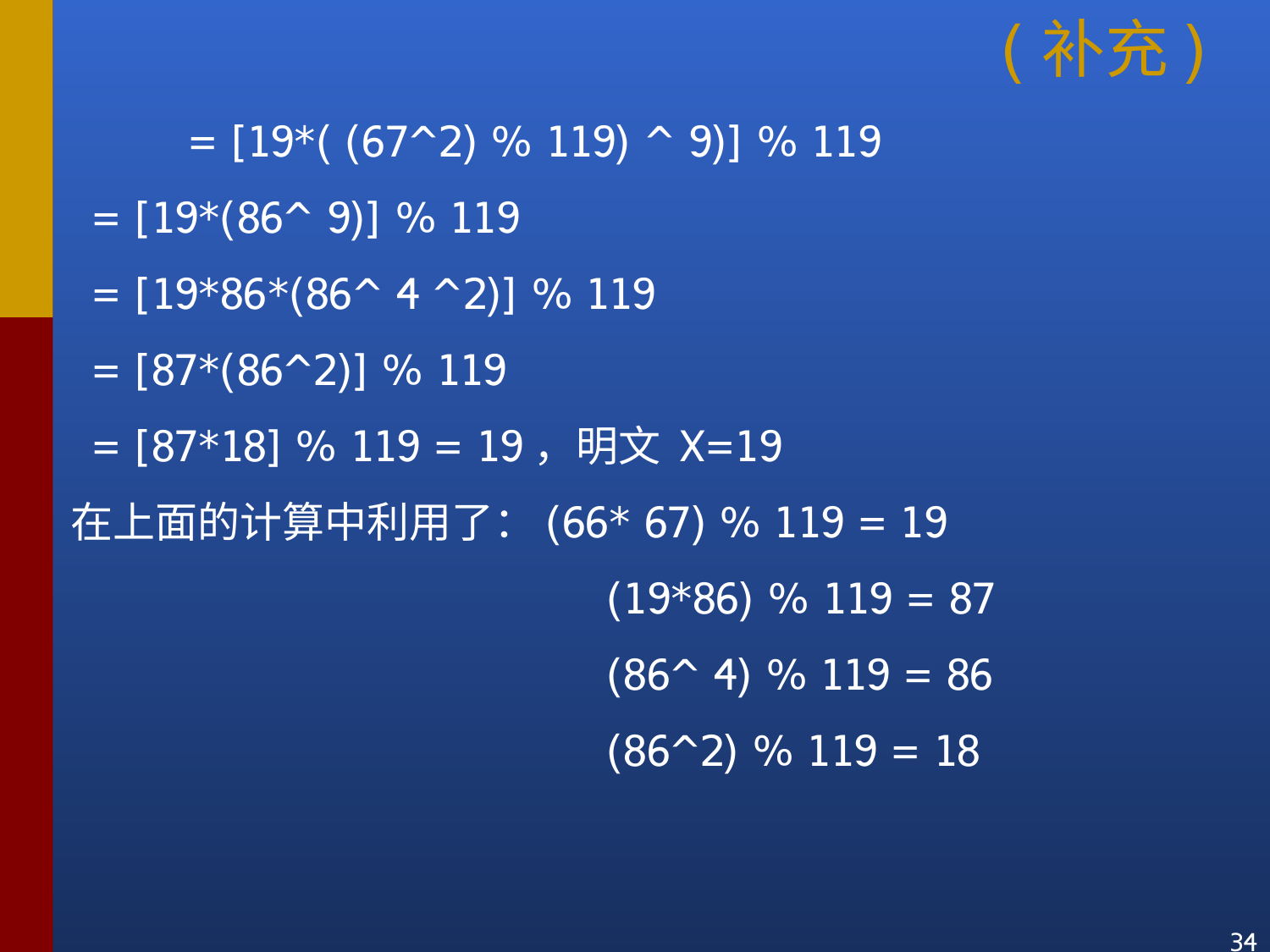

# (补充)

		= [19*( (67^2) % 119) ^ 9)] % 119
      = [19*(86^ 9)] % 119
      = [19*86*(86^ 4 ^2)] % 119
      = [87*(86^2)] % 119
      = [87*18] % 119 = 19，明文 X=19
     在上面的计算中利用了：(66* 67) % 119 = 19
					   (19*86) % 119 = 87
					   (86^ 4) % 119 = 86
  					   (86^2) % 119 = 18
34